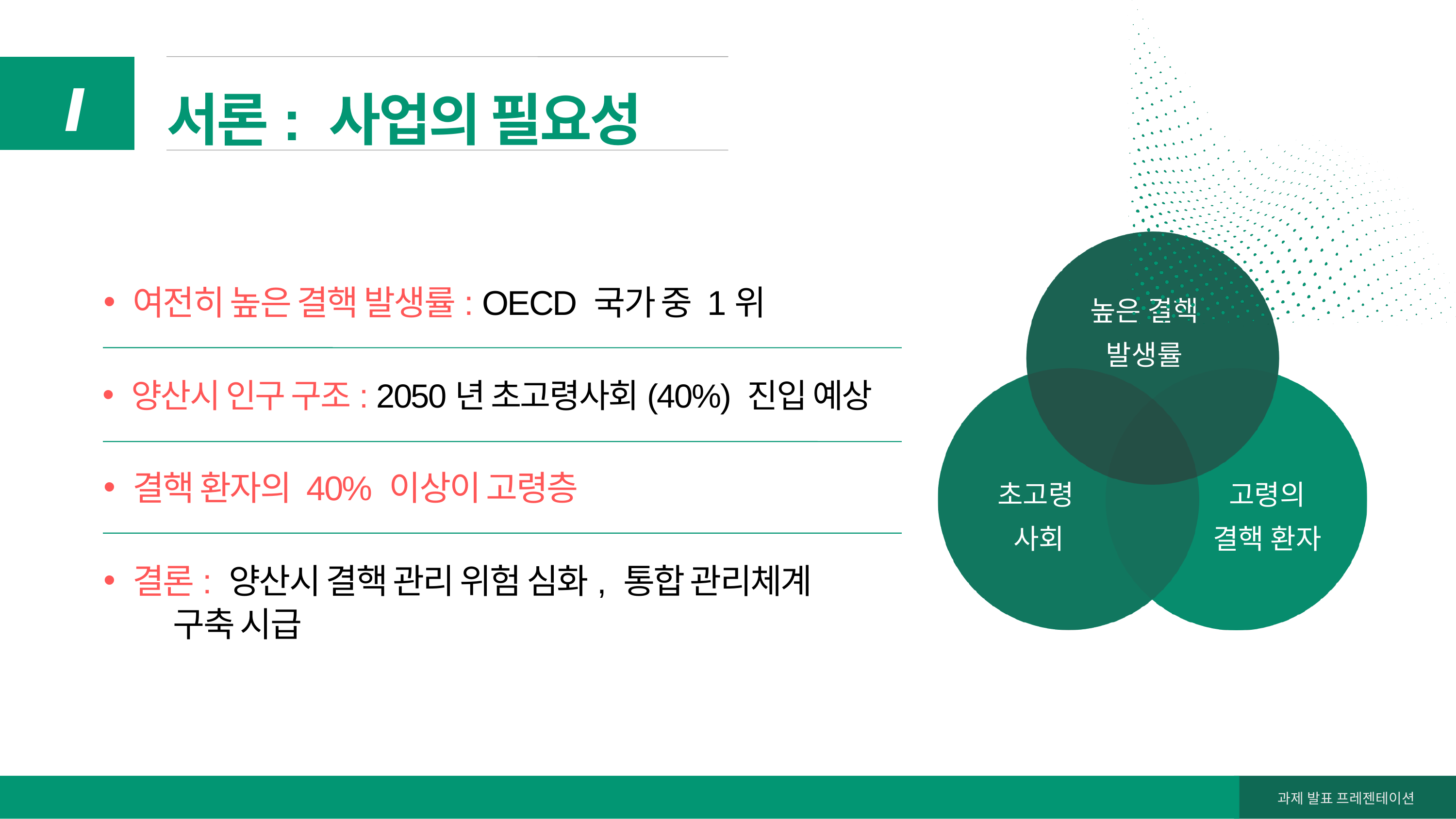

서론: 사업의 필요성
Ⅰ

높은 결핵 발생률
초고령
사회
고령의
결핵 환자
여전히 높은 결핵 발생률: OECD 국가 중 1위

양산시 인구 구조: 2050년 초고령사회(40%) 진입 예상

결핵 환자의 40% 이상이 고령층

결론: 양산시 결핵 관리 위험 심화, 통합 관리체계
              구축 시급

과제 발표 프레젠테이션